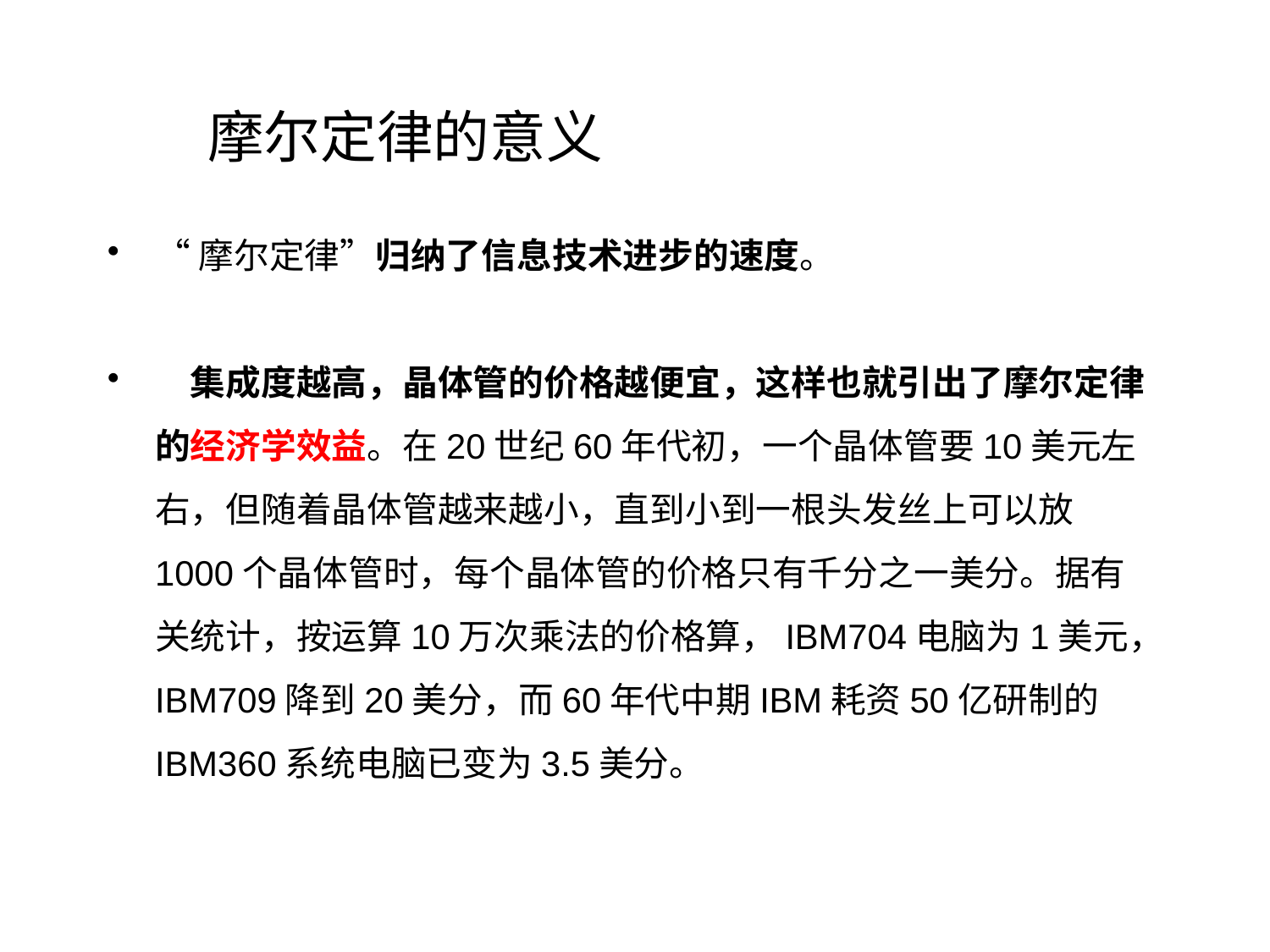

# 摩尔定律的意义
“摩尔定律”归纳了信息技术进步的速度。

　集成度越高，晶体管的价格越便宜，这样也就引出了摩尔定律的经济学效益。在20世纪60年代初，一个晶体管要10美元左右，但随着晶体管越来越小，直到小到一根头发丝上可以放1000个晶体管时，每个晶体管的价格只有千分之一美分。据有关统计，按运算10万次乘法的价格算，IBM704电脑为1美元，IBM709降到20美分，而60年代中期IBM耗资50亿研制的IBM360系统电脑已变为3.5美分。